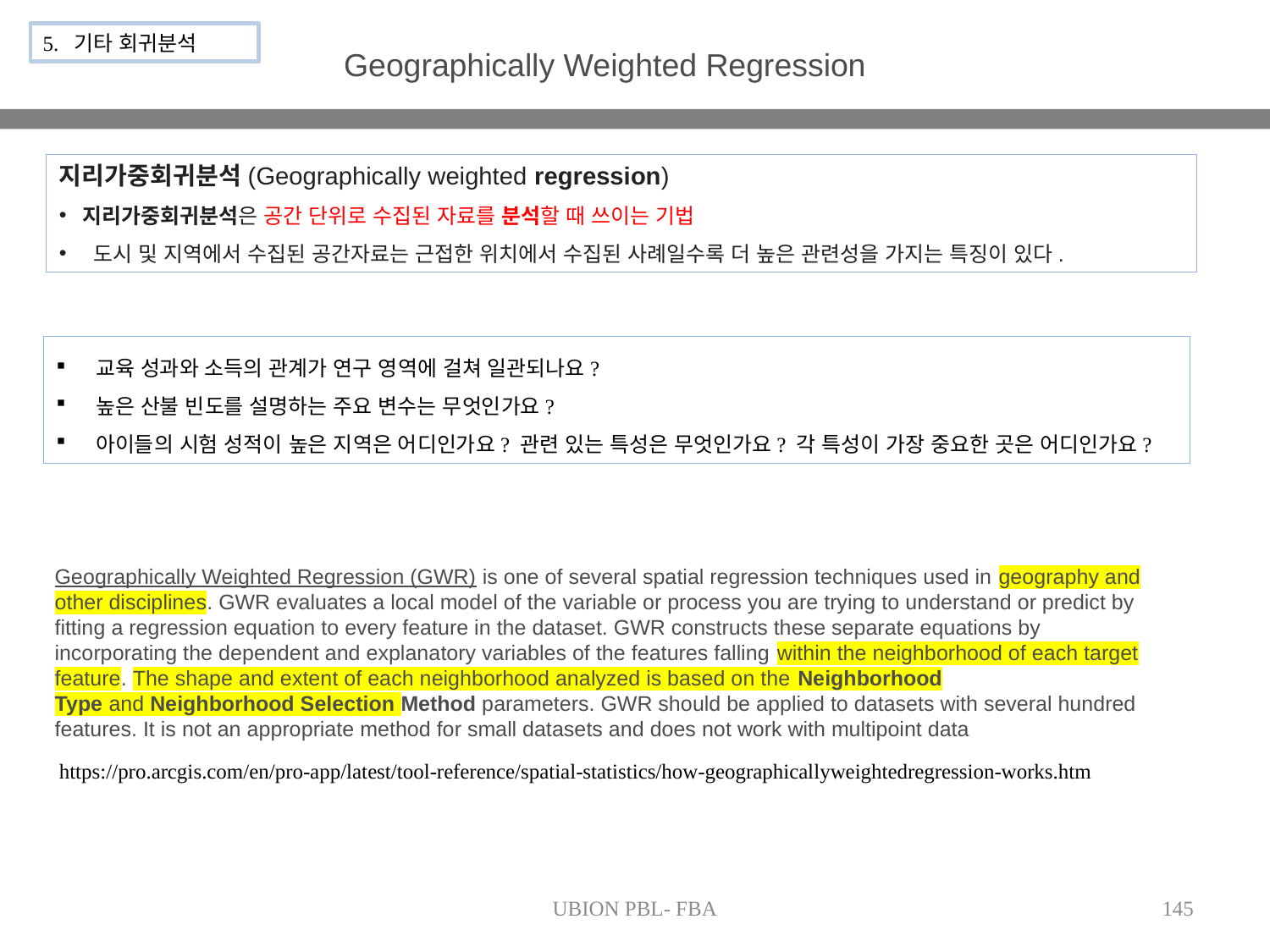

5.  기타 회귀분석
Geographically Weighted Regression

지리가중회귀분석(Geographically weighted regression)
지리가중회귀분석은 공간 단위로 수집된 자료를 분석할 때 쓰이는 기법
 도시 및 지역에서 수집된 공간자료는 근접한 위치에서 수집된 사례일수록 더 높은 관련성을 가지는 특징이 있다.
교육 성과와 소득의 관계가 연구 영역에 걸쳐 일관되나요?
높은 산불 빈도를 설명하는 주요 변수는 무엇인가요?
아이들의 시험 성적이 높은 지역은 어디인가요? 관련 있는 특성은 무엇인가요? 각 특성이 가장 중요한 곳은 어디인가요?
Geographically Weighted Regression (GWR) is one of several spatial regression techniques used in geography and other disciplines. GWR evaluates a local model of the variable or process you are trying to understand or predict by fitting a regression equation to every feature in the dataset. GWR constructs these separate equations by incorporating the dependent and explanatory variables of the features falling within the neighborhood of each target feature. The shape and extent of each neighborhood analyzed is based on the Neighborhood Type and Neighborhood Selection Method parameters. GWR should be applied to datasets with several hundred features. It is not an appropriate method for small datasets and does not work with multipoint data
https://pro.arcgis.com/en/pro-app/latest/tool-reference/spatial-statistics/how-geographicallyweightedregression-works.htm
UBION PBL- FBA
145